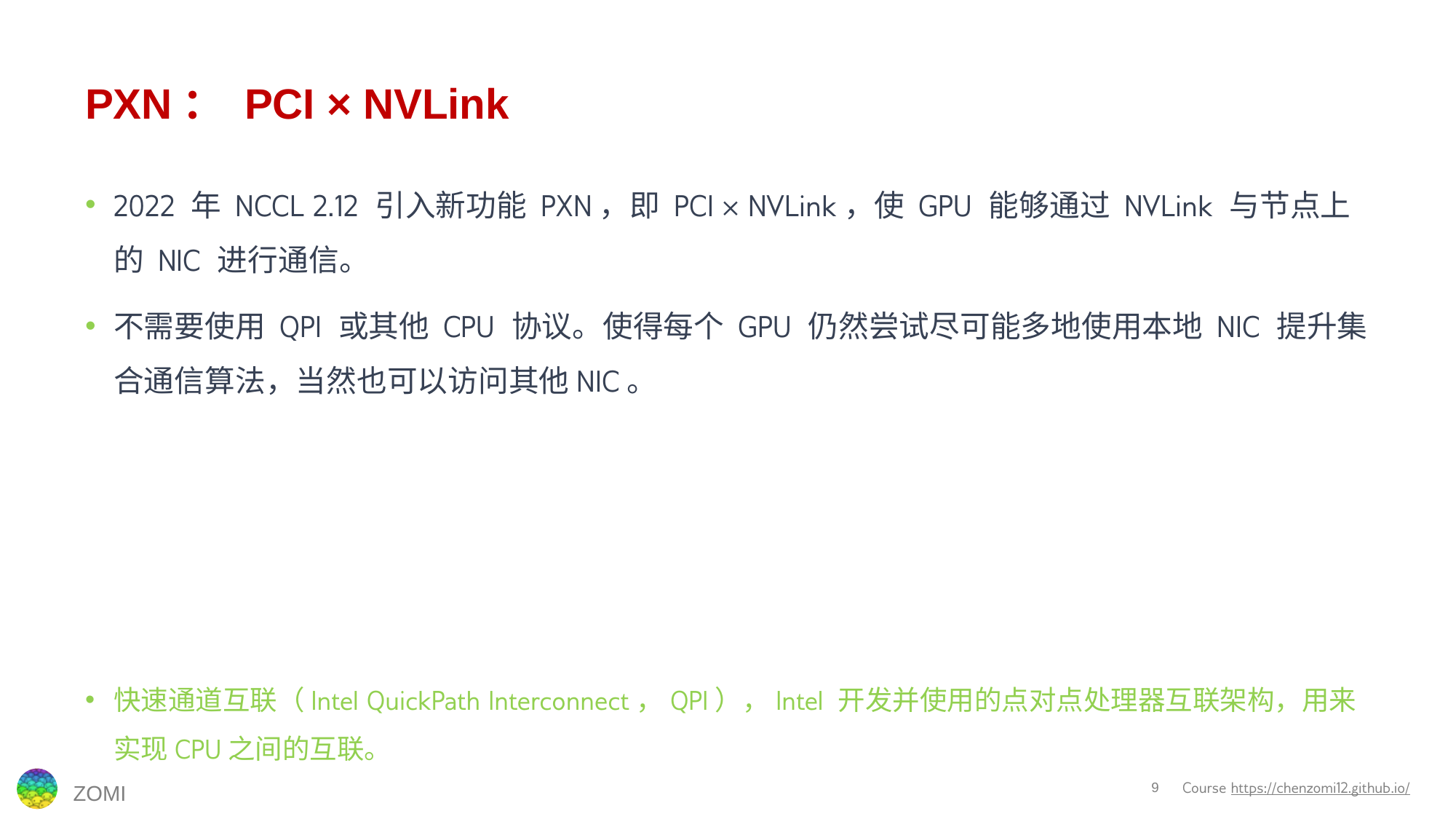

# PXN： PCI × NVLink
2022 年 NCCL 2.12 引入新功能 PXN，即 PCI × NVLink，使 GPU 能够通过 NVLink 与节点上的 NIC 进行通信。
不需要使用 QPI 或其他 CPU 协议。使得每个 GPU 仍然尝试尽可能多地使用本地 NIC 提升集合通信算法，当然也可以访问其他NIC。

快速通道互联（Intel QuickPath Interconnect，QPI），Intel 开发并使用的点对点处理器互联架构，用来实现CPU之间的互联。